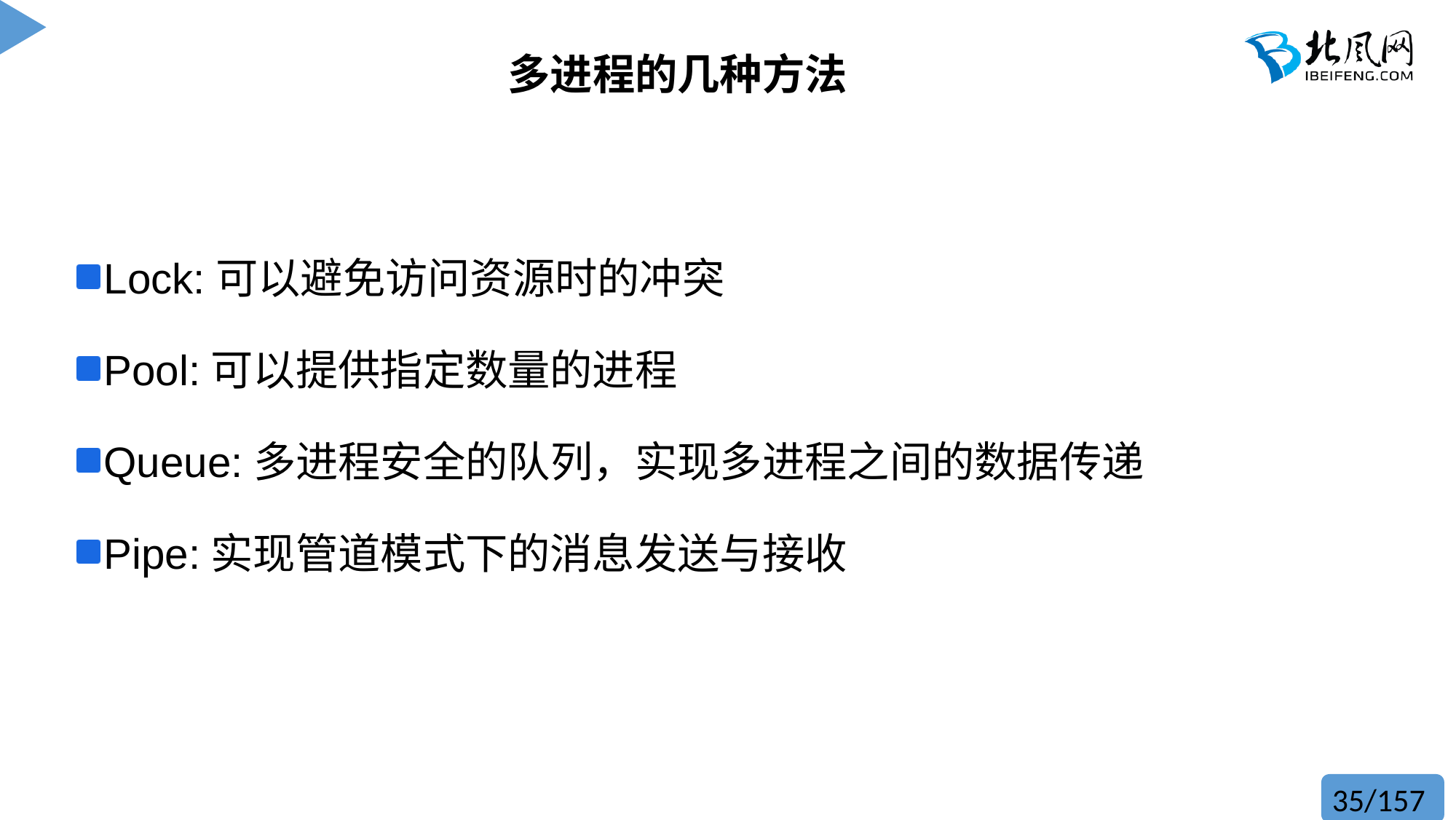

# 多进程的几种方法
Lock:可以避免访问资源时的冲突
Pool:可以提供指定数量的进程
Queue:多进程安全的队列，实现多进程之间的数据传递
Pipe:实现管道模式下的消息发送与接收